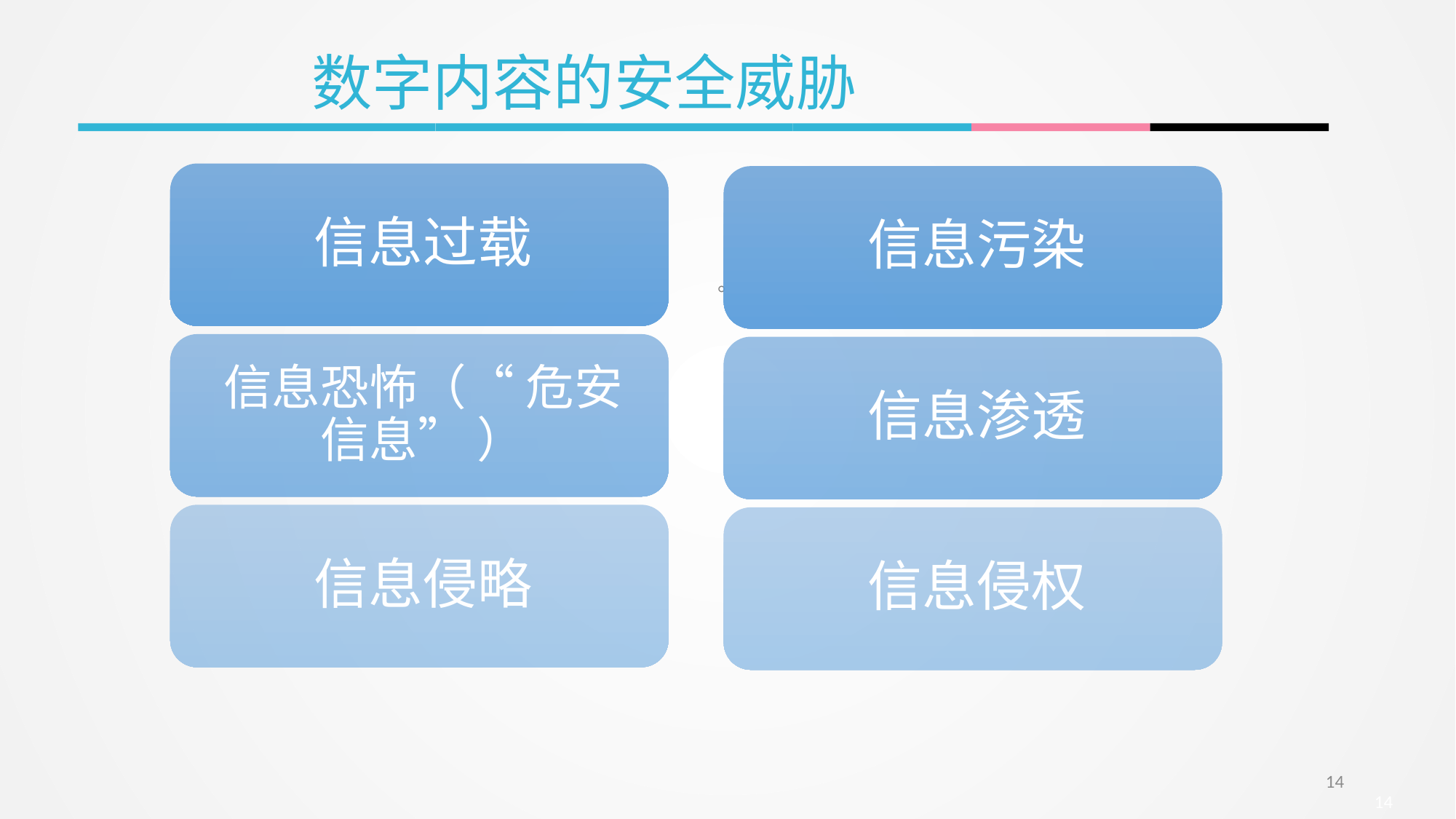

数字内容的安全威胁

信息过载
信息恐怖（“ 危安信息” ）
信息侵略
信息污染
信息渗透
信息侵权
。

14
14